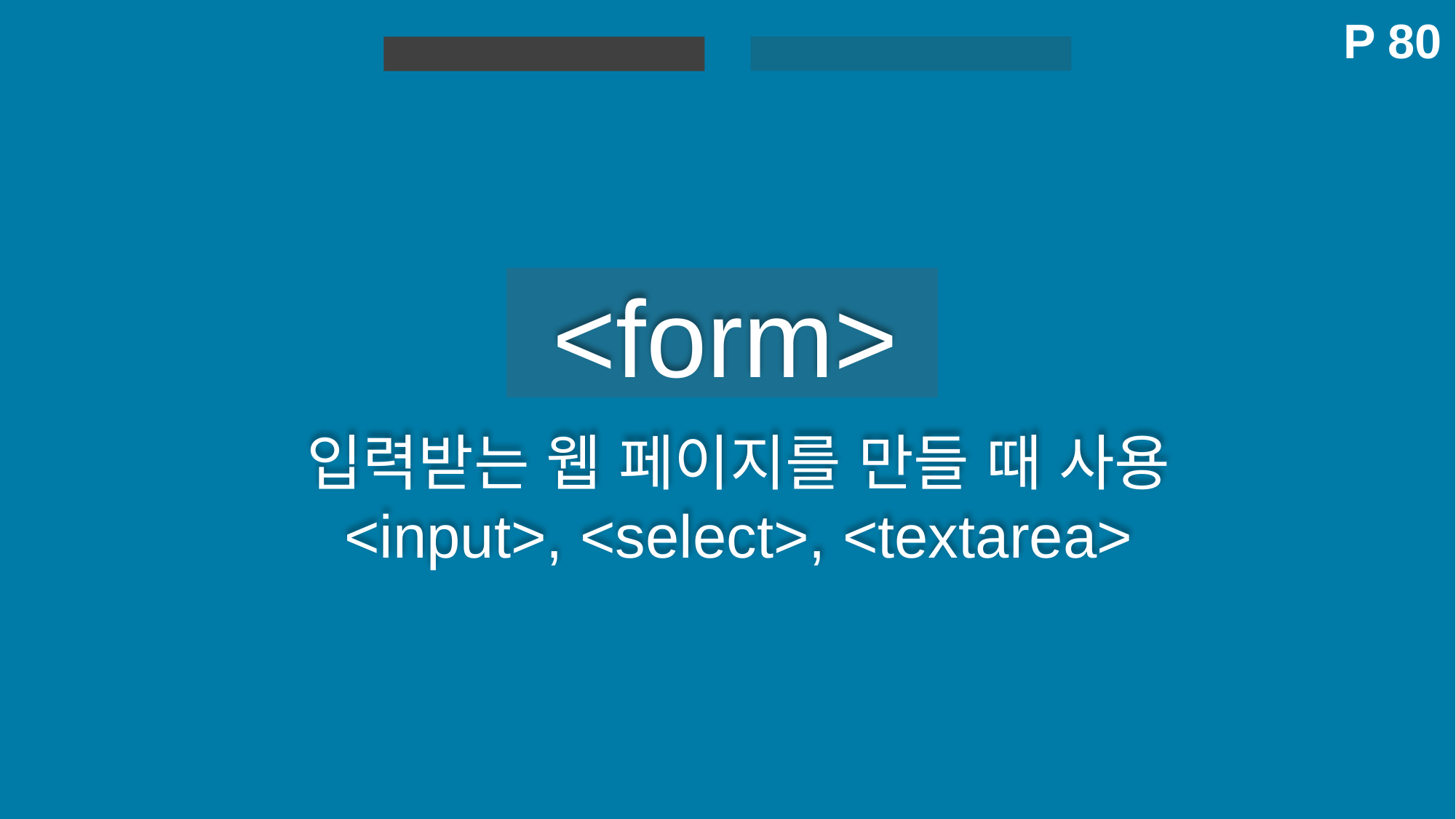

P 80
HTML 실습
HTML
<form>

입력받는 웹 페이지를 만들 때 사용
<input>, <select>, <textarea>